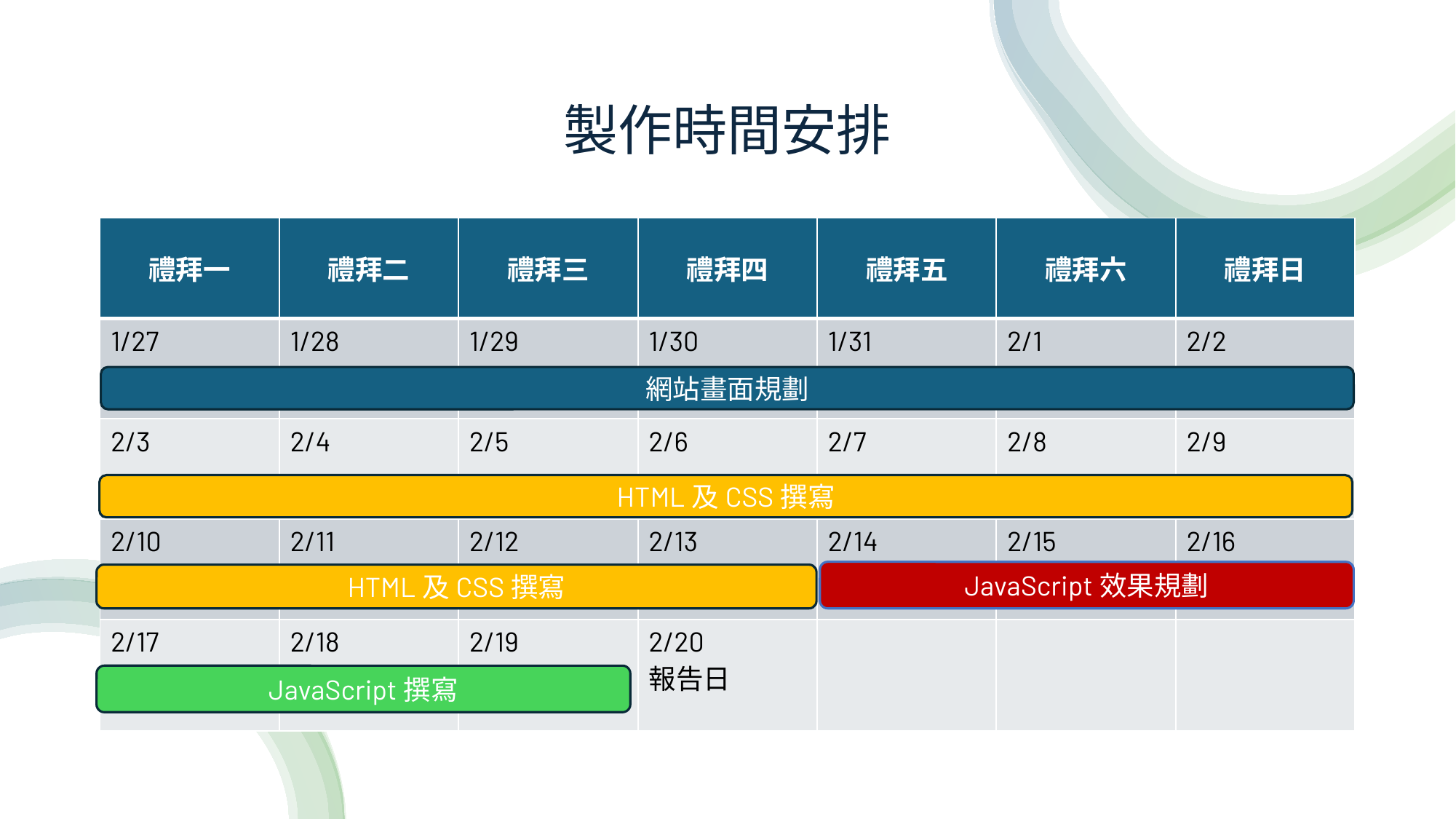

# 製作時間安排
| 禮拜一 | 禮拜二 | 禮拜三 | 禮拜四 | 禮拜五 | 禮拜六 | 禮拜日 |
| --- | --- | --- | --- | --- | --- | --- |
| 1/27 | 1/28 | 1/29 | 1/30 | 1/31 | 2/1 | 2/2 |
| 2/3 | 2/4 | 2/5 | 2/6 | 2/7 | 2/8 | 2/9 |
| 2/10 | 2/11 | 2/12 | 2/13 | 2/14 | 2/15 | 2/16 |
| 2/17 | 2/18 | 2/19 | 2/20 報告日 |  |  |  |
網站畫面規劃
HTML及CSS撰寫

JavaScript效果規劃
HTML及CSS撰寫
JavaScript撰寫